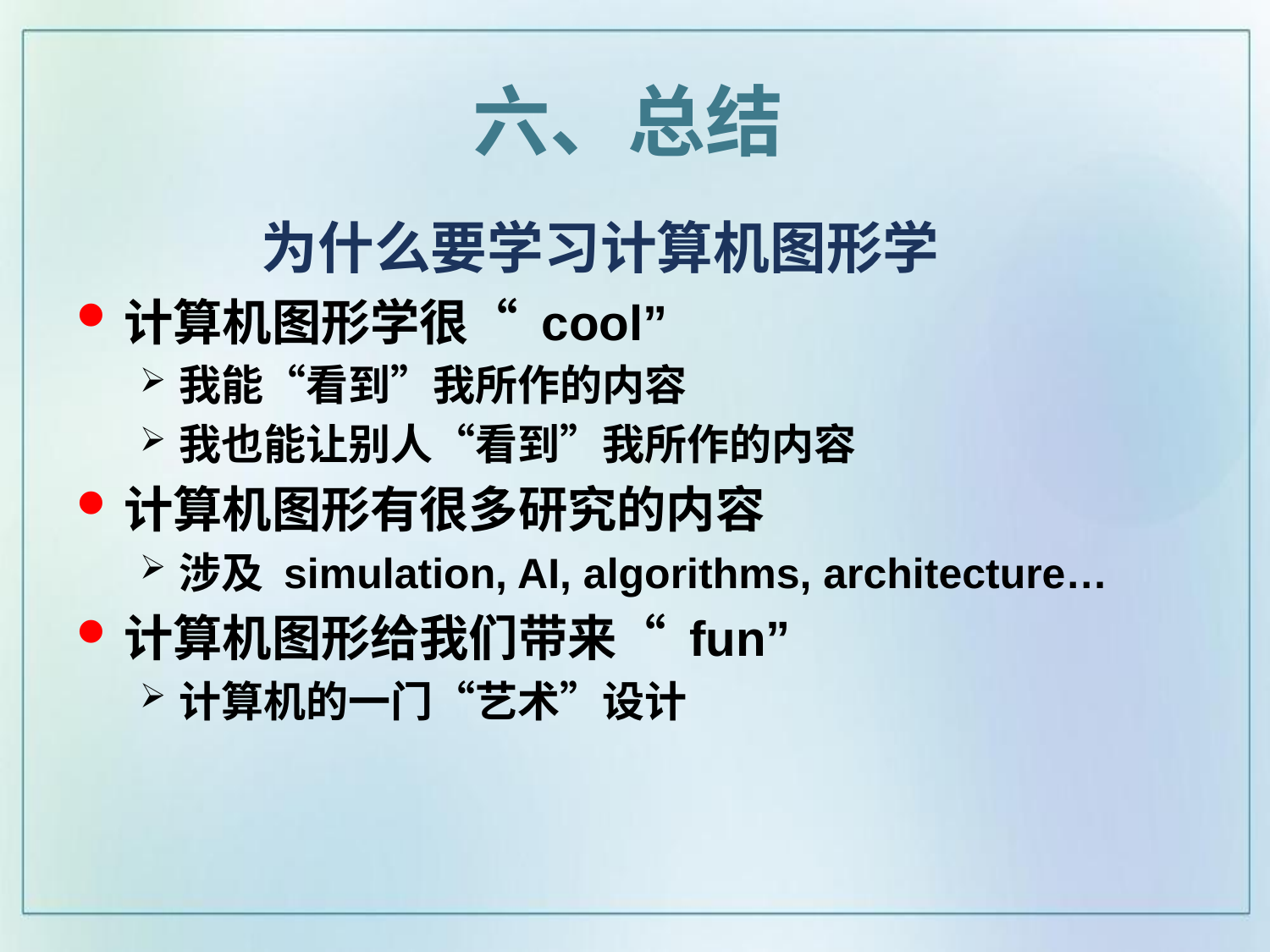

六、总结
为什么要学习计算机图形学
计算机图形学很“ cool”
我能“看到”我所作的内容
我也能让别人“看到”我所作的内容
计算机图形有很多研究的内容
涉及 simulation, AI, algorithms, architecture…
计算机图形给我们带来“ fun”
计算机的一门“艺术”设计